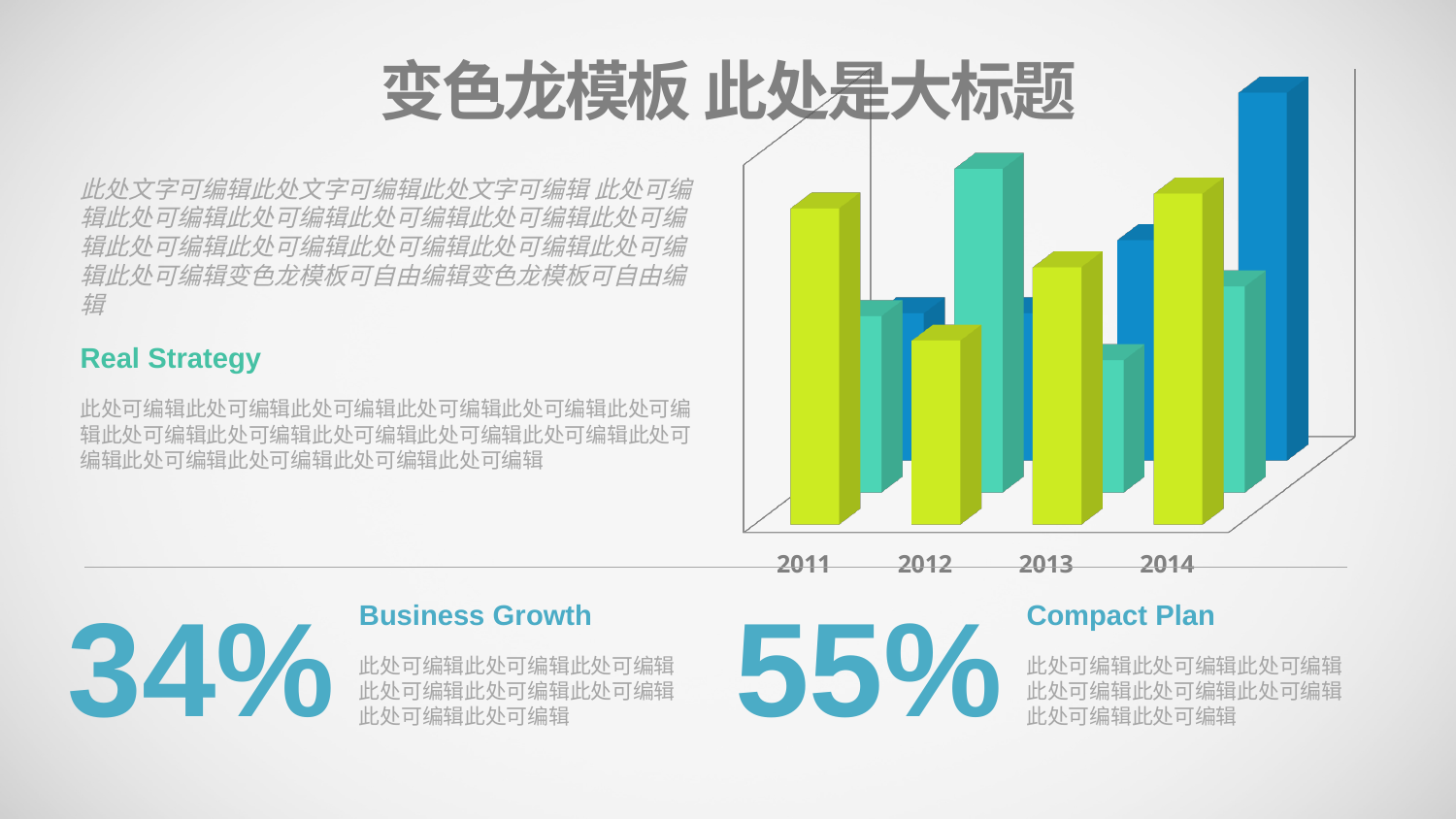

变色龙模板 此处是大标题

[unsupported chart]

此处文字可编辑此处文字可编辑此处文字可编辑 此处可编辑此处可编辑此处可编辑此处可编辑此处可编辑此处可编辑此处可编辑此处可编辑此处可编辑此处可编辑此处可编辑此处可编辑变色龙模板可自由编辑变色龙模板可自由编辑
Real Strategy

此处可编辑此处可编辑此处可编辑此处可编辑此处可编辑此处可编辑此处可编辑此处可编辑此处可编辑此处可编辑此处可编辑此处可编辑此处可编辑此处可编辑此处可编辑此处可编辑
34%
55%
Business Growth

此处可编辑此处可编辑此处可编辑此处可编辑此处可编辑此处可编辑此处可编辑此处可编辑
Compact Plan

此处可编辑此处可编辑此处可编辑此处可编辑此处可编辑此处可编辑此处可编辑此处可编辑